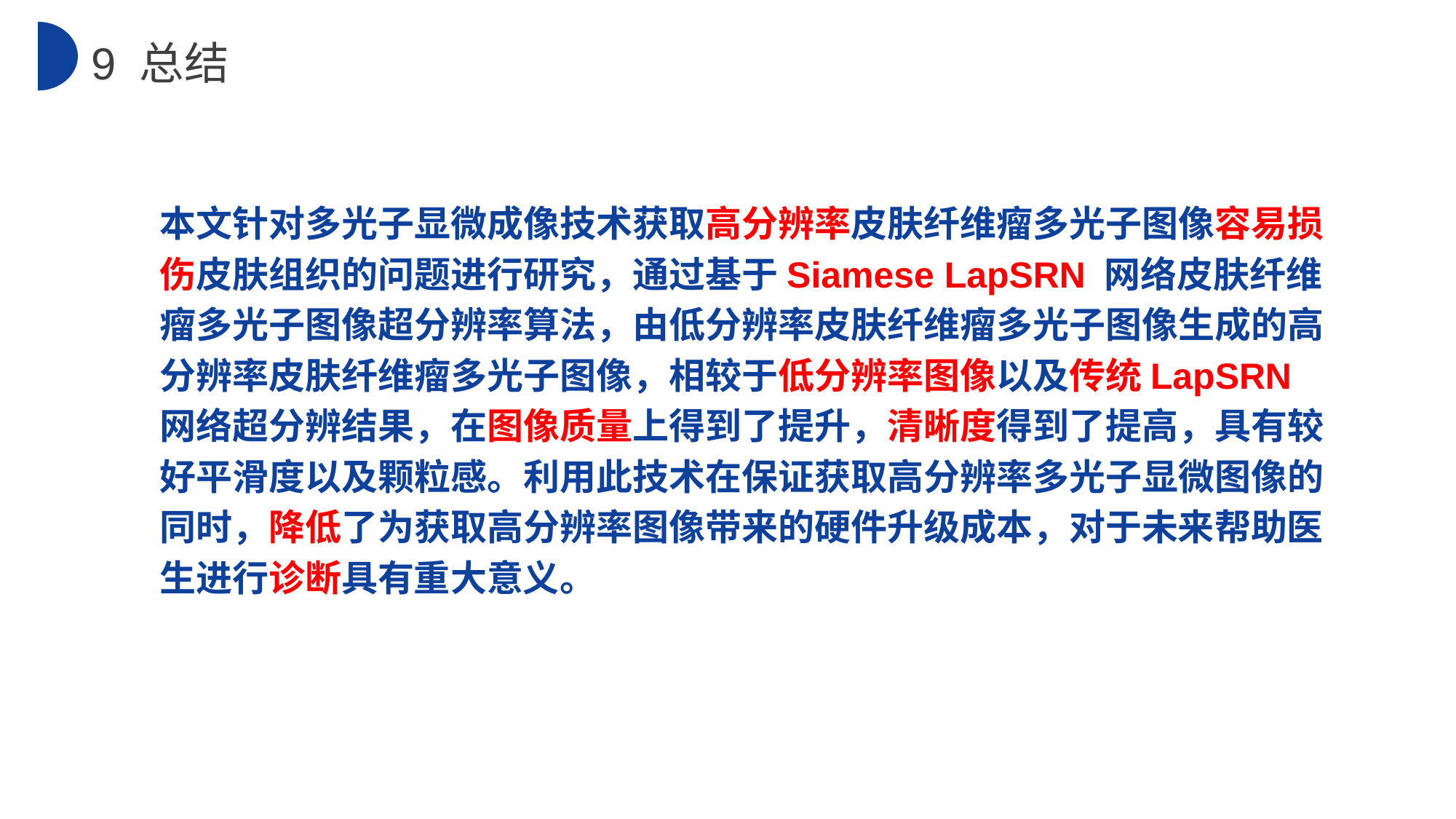

9 总结

本文针对多光子显微成像技术获取高分辨率皮肤纤维瘤多光子图像容易损伤皮肤组织的问题进行研究，通过基于Siamese LapSRN 网络皮肤纤维瘤多光子图像超分辨率算法，由低分辨率皮肤纤维瘤多光子图像生成的高分辨率皮肤纤维瘤多光子图像，相较于低分辨率图像以及传统LapSRN网络超分辨结果，在图像质量上得到了提升，清晰度得到了提高，具有较好平滑度以及颗粒感。利用此技术在保证获取高分辨率多光子显微图像的同时，降低了为获取高分辨率图像带来的硬件升级成本，对于未来帮助医生进行诊断具有重大意义。